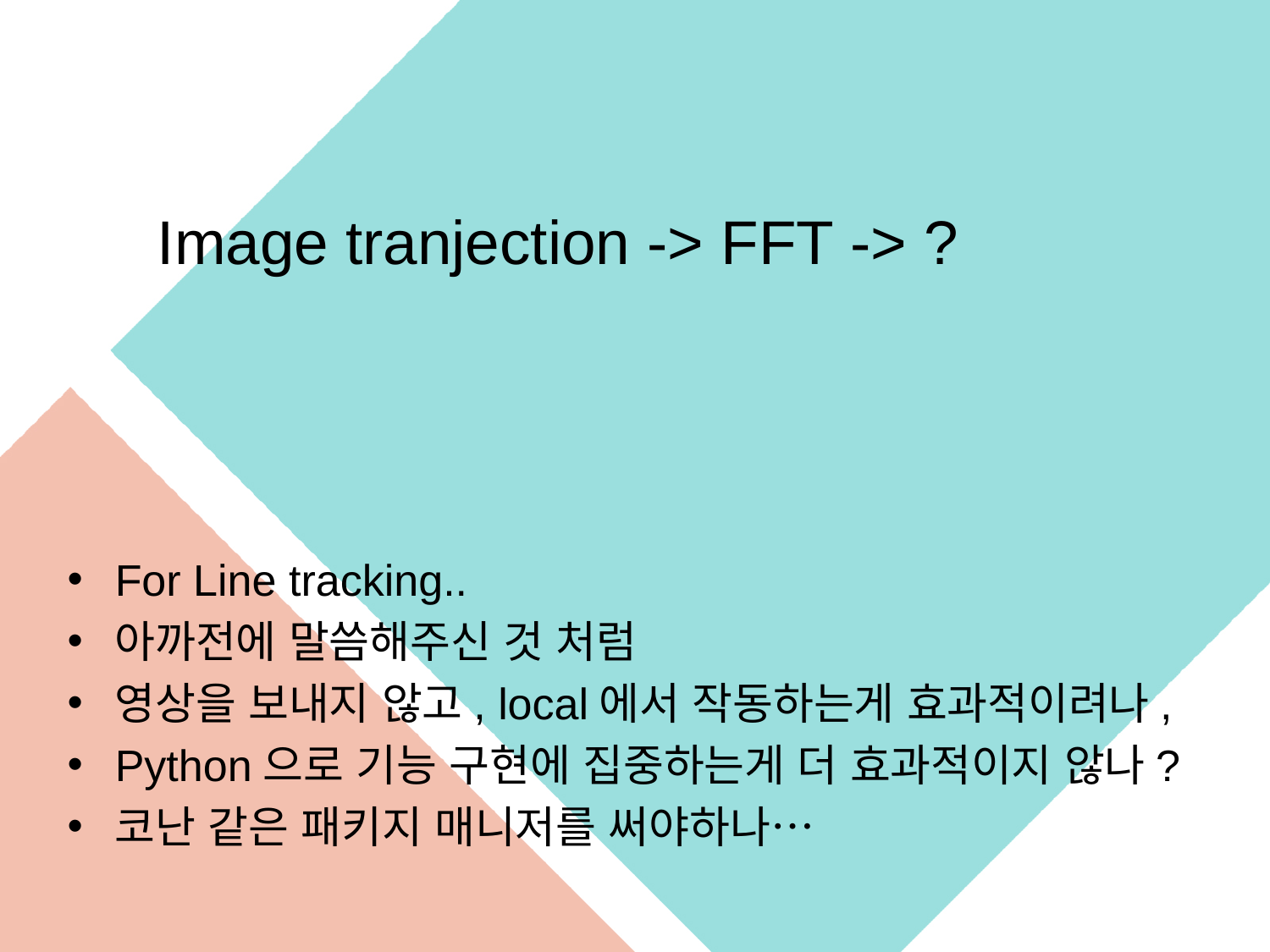

Image tranjection -> FFT -> ?
For Line tracking..
아까전에 말씀해주신 것 처럼
영상을 보내지 않고, local에서 작동하는게 효과적이려나,
Python으로 기능 구현에 집중하는게 더 효과적이지 않나?
코난 같은 패키지 매니저를 써야하나…